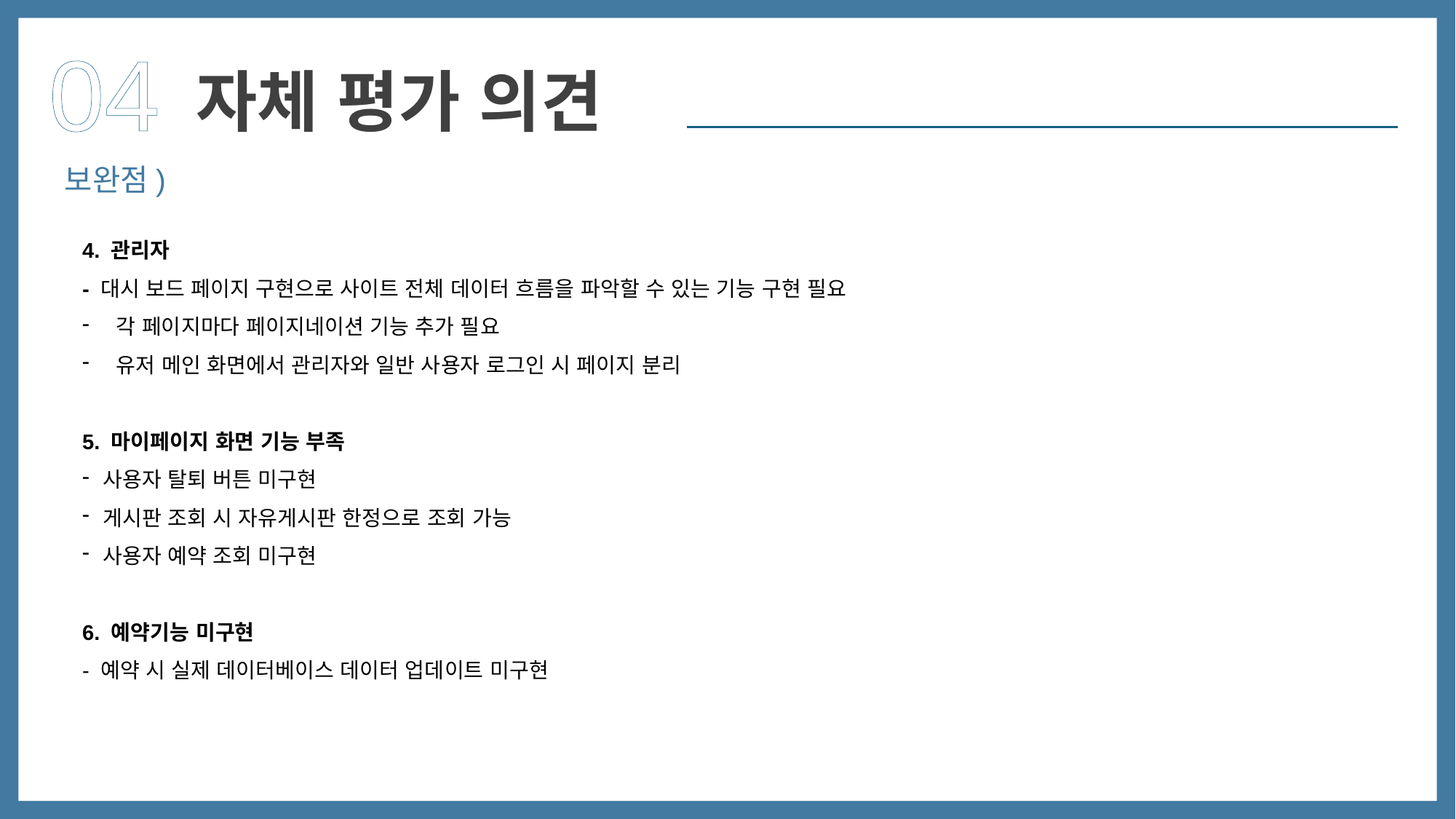

04
자체 평가 의견
보완점)
4. 관리자
- 대시 보드 페이지 구현으로 사이트 전체 데이터 흐름을 파악할 수 있는 기능 구현 필요
각 페이지마다 페이지네이션 기능 추가 필요
유저 메인 화면에서 관리자와 일반 사용자 로그인 시 페이지 분리

5. 마이페이지 화면 기능 부족
사용자 탈퇴 버튼 미구현
게시판 조회 시 자유게시판 한정으로 조회 가능
사용자 예약 조회 미구현

6. 예약기능 미구현
- 예약 시 실제 데이터베이스 데이터 업데이트 미구현